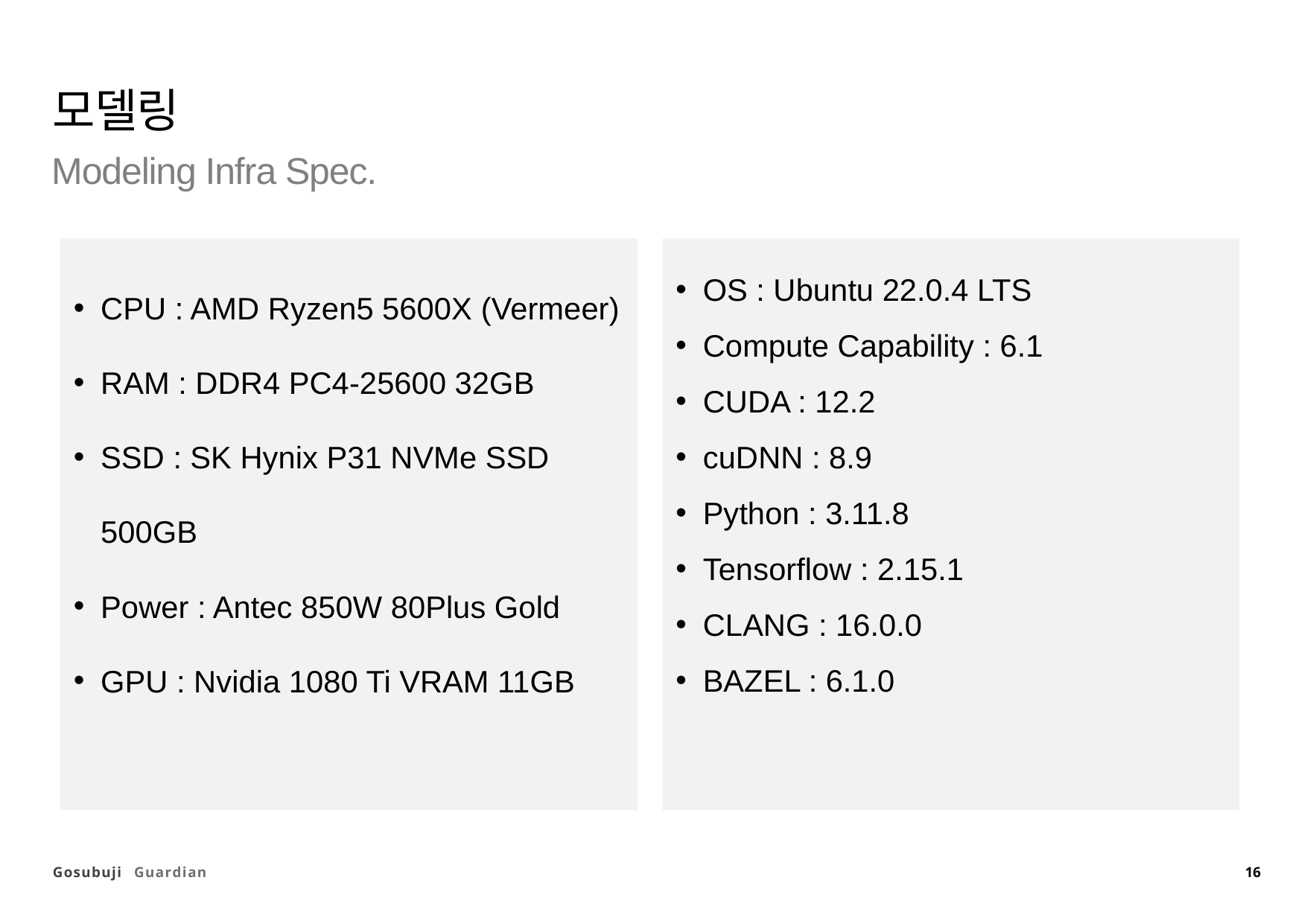

모델링
Modeling Infra Spec.
CPU : AMD Ryzen5 5600X (Vermeer)
RAM : DDR4 PC4-25600 32GB
SSD : SK Hynix P31 NVMe SSD 500GB
Power : Antec 850W 80Plus Gold
GPU : Nvidia 1080 Ti VRAM 11GB
OS : Ubuntu 22.0.4 LTS
Compute Capability : 6.1
CUDA : 12.2
cuDNN : 8.9
Python : 3.11.8
Tensorflow : 2.15.1
CLANG : 16.0.0
BAZEL : 6.1.0
16